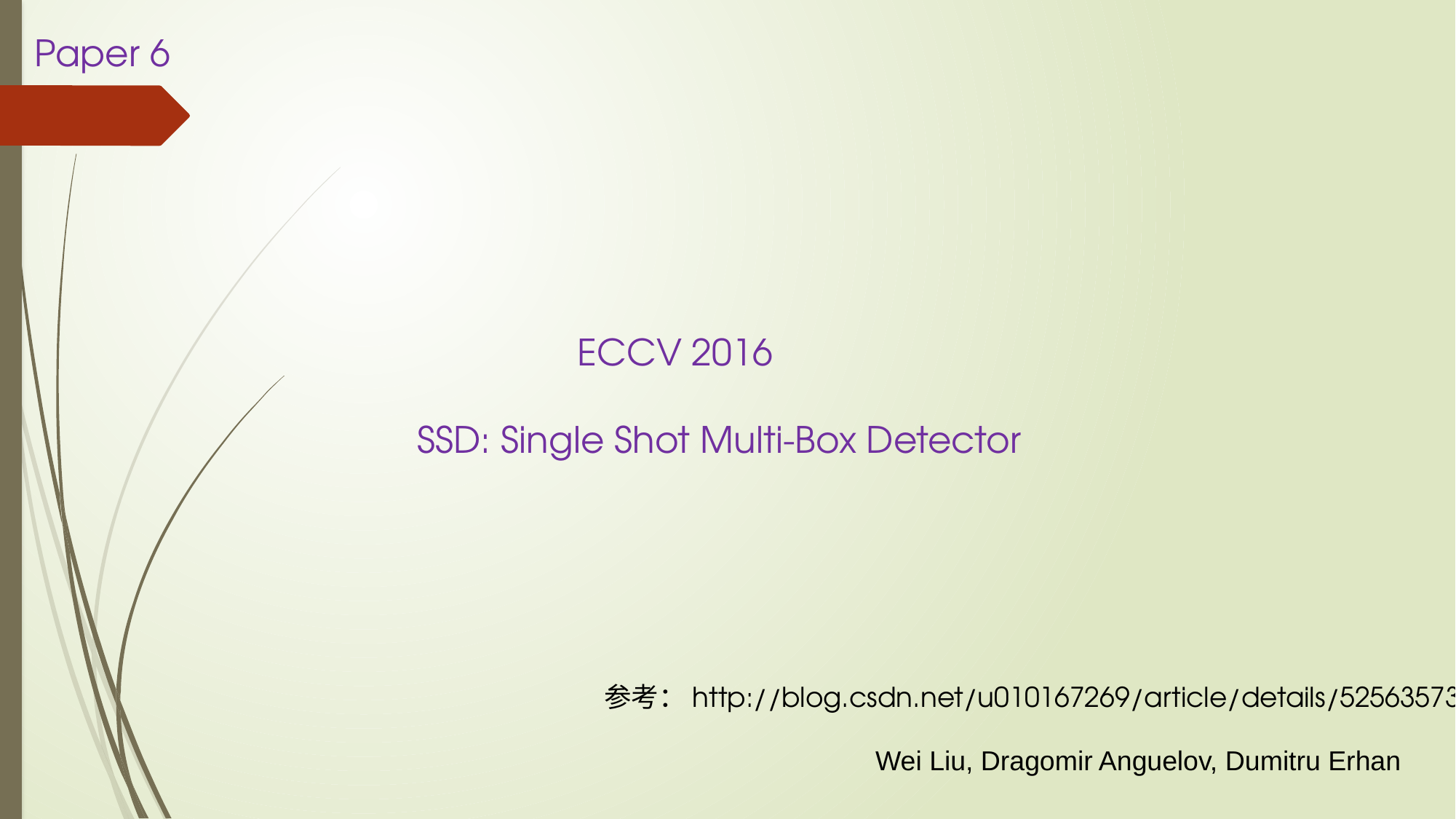

Paper 6
                ECCV 2016

SSD: Single Shot Multi-Box Detector

参考：http://blog.csdn.net/u010167269/article/details/52563573
Wei Liu, Dragomir Anguelov, Dumitru Erhan